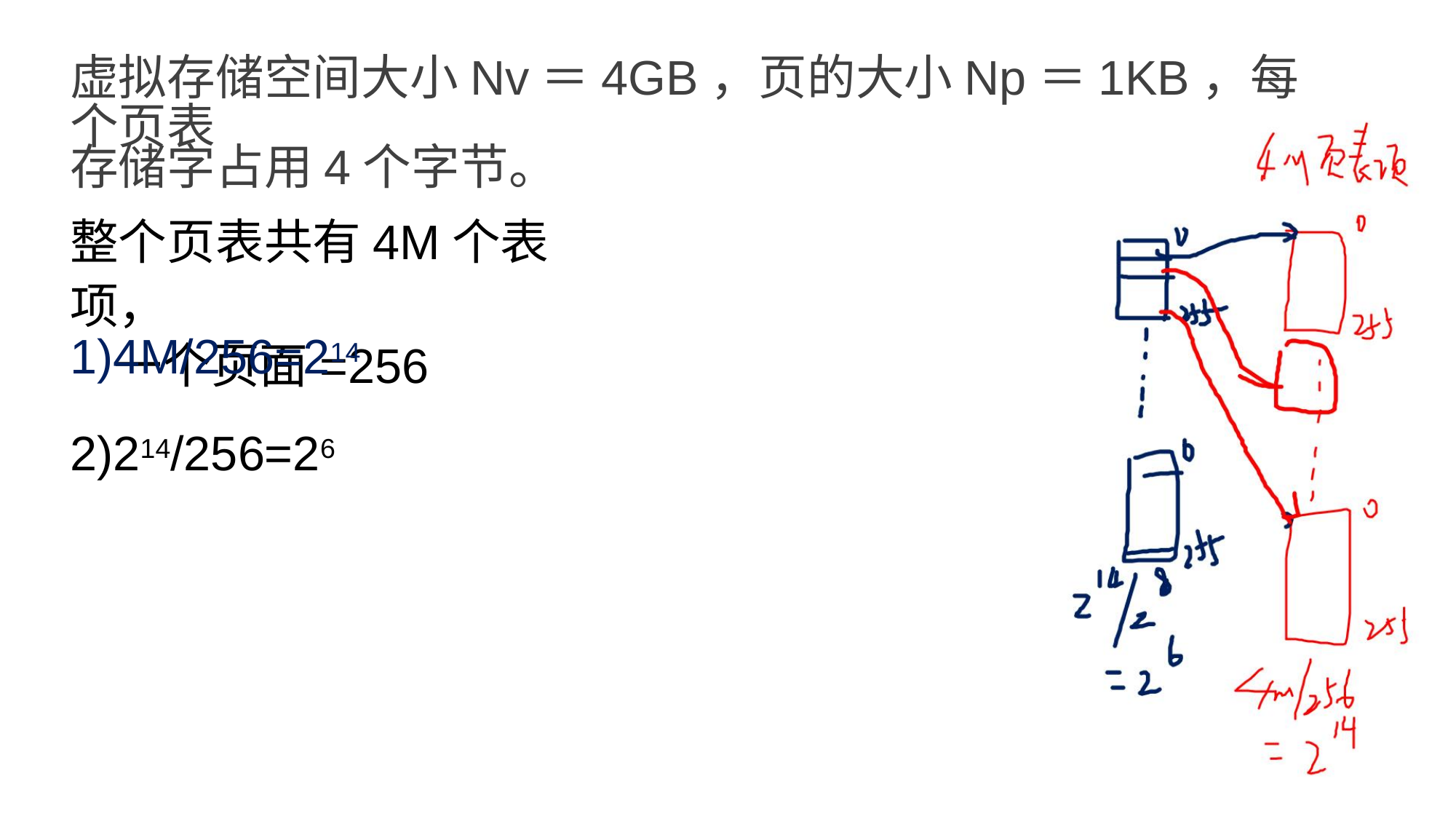

虚拟存储空间大小Nv＝4GB，页的大小Np＝1KB，每个页表
存储字占用4个字节。
整个页表共有4M个表项，
一个页面=256
1)4M/256=214
2)214/256=26